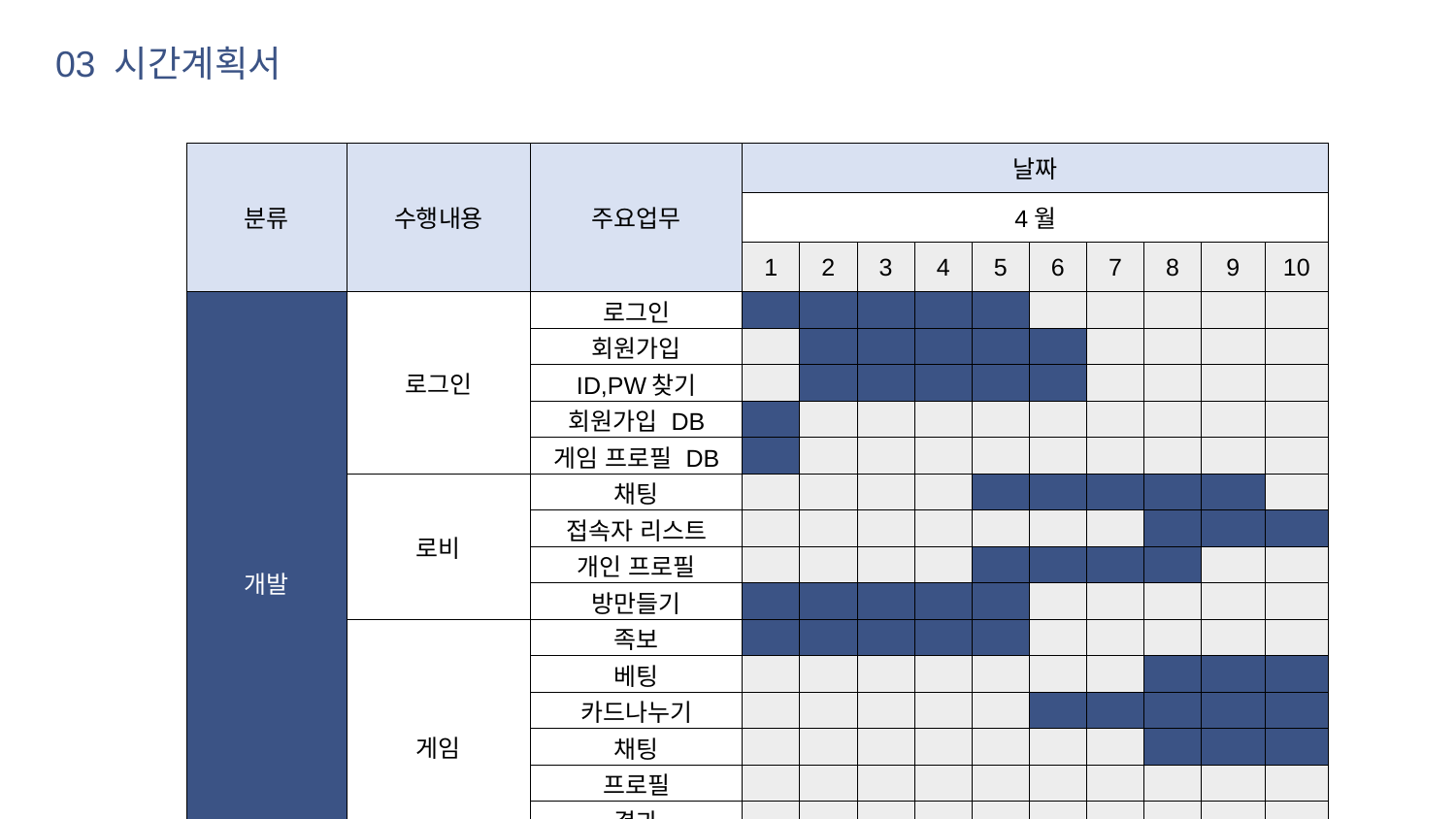

03 시간계획서

| 분류 | 수행내용 | 주요업무 | 날짜 |  |  |  |  |  |  |  |  |  |
| --- | --- | --- | --- | --- | --- | --- | --- | --- | --- | --- | --- | --- |
|  |  |  | 4월 |  |  |  |  |  |  |  |  |  |
|  |  |  | 1 | 2 | 3 | 4 | 5 | 6 | 7 | 8 | 9 | 10 |
| 개발 | 로그인 | 로그인 |  |  |  |  |  |  |  |  |  |  |
|  |  | 회원가입 |  |  |  |  |  |  |  |  |  |  |
|  |  | ID,PW찾기 |  |  |  |  |  |  |  |  |  |  |
|  |  | 회원가입 DB |  |  |  |  |  |  |  |  |  |  |
|  |  | 게임 프로필 DB |  |  |  |  |  |  |  |  |  |  |
|  | 로비 | 채팅 |  |  |  |  |  |  |  |  |  |  |
|  |  | 접속자 리스트 |  |  |  |  |  |  |  |  |  |  |
|  |  | 개인 프로필 |  |  |  |  |  |  |  |  |  |  |
|  |  | 방만들기 |  |  |  |  |  |  |  |  |  |  |
|  | 게임 | 족보 |  |  |  |  |  |  |  |  |  |  |
|  |  | 베팅 |  |  |  |  |  |  |  |  |  |  |
|  |  | 카드나누기 |  |  |  |  |  |  |  |  |  |  |
|  |  | 채팅 |  |  |  |  |  |  |  |  |  |  |
|  |  | 프로필 |  |  |  |  |  |  |  |  |  |  |
|  |  | 결과 |  |  |  |  |  |  |  |  |  |  |
|  |  | 게임초기화 |  |  |  |  |  |  |  |  |  |  |